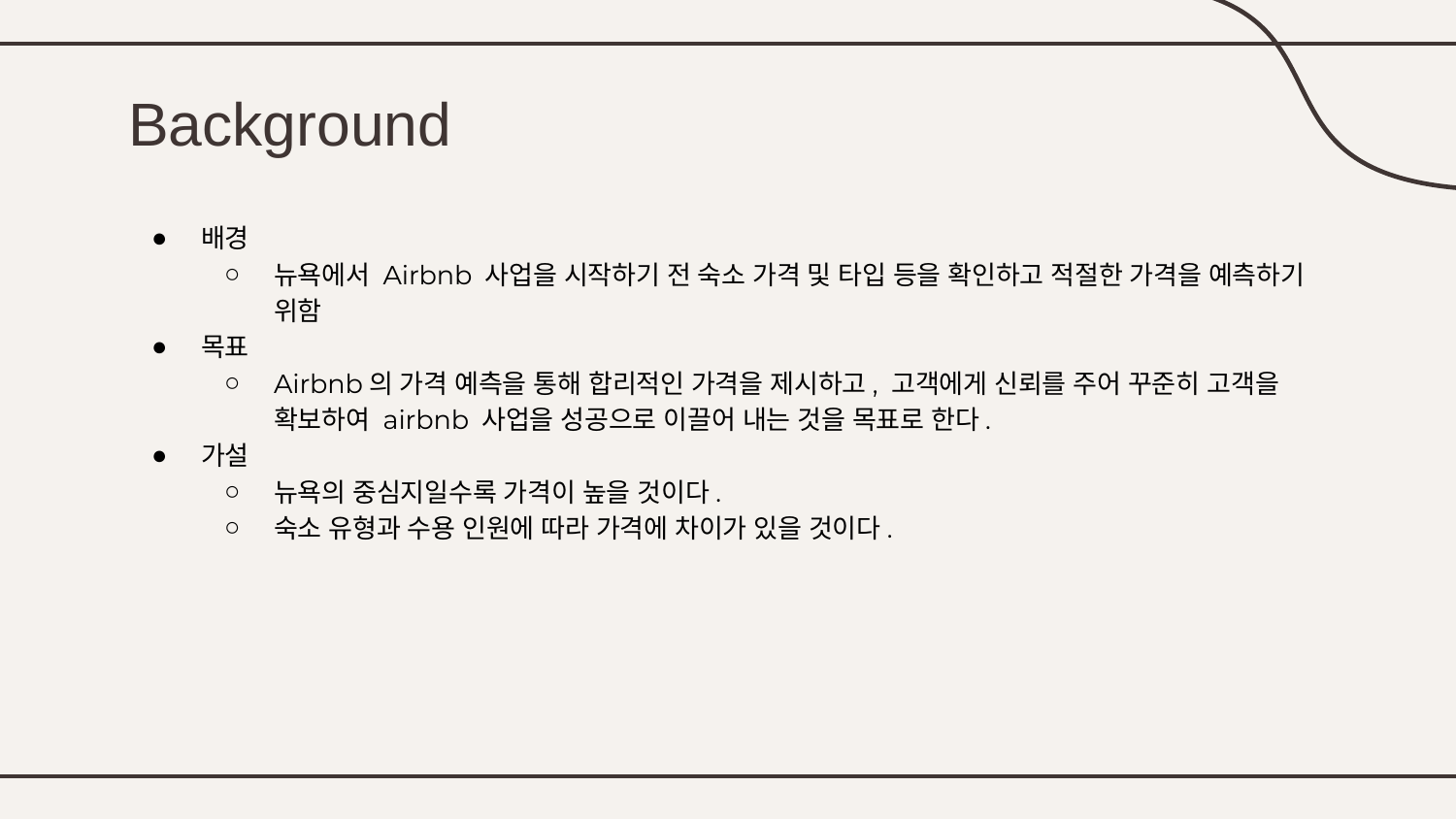

# Background
배경
뉴욕에서 Airbnb 사업을 시작하기 전 숙소 가격 및 타입 등을 확인하고 적절한 가격을 예측하기 위함
목표
Airbnb의 가격 예측을 통해 합리적인 가격을 제시하고, 고객에게 신뢰를 주어 꾸준히 고객을 확보하여 airbnb 사업을 성공으로 이끌어 내는 것을 목표로 한다.
가설
뉴욕의 중심지일수록 가격이 높을 것이다.
숙소 유형과 수용 인원에 따라 가격에 차이가 있을 것이다.